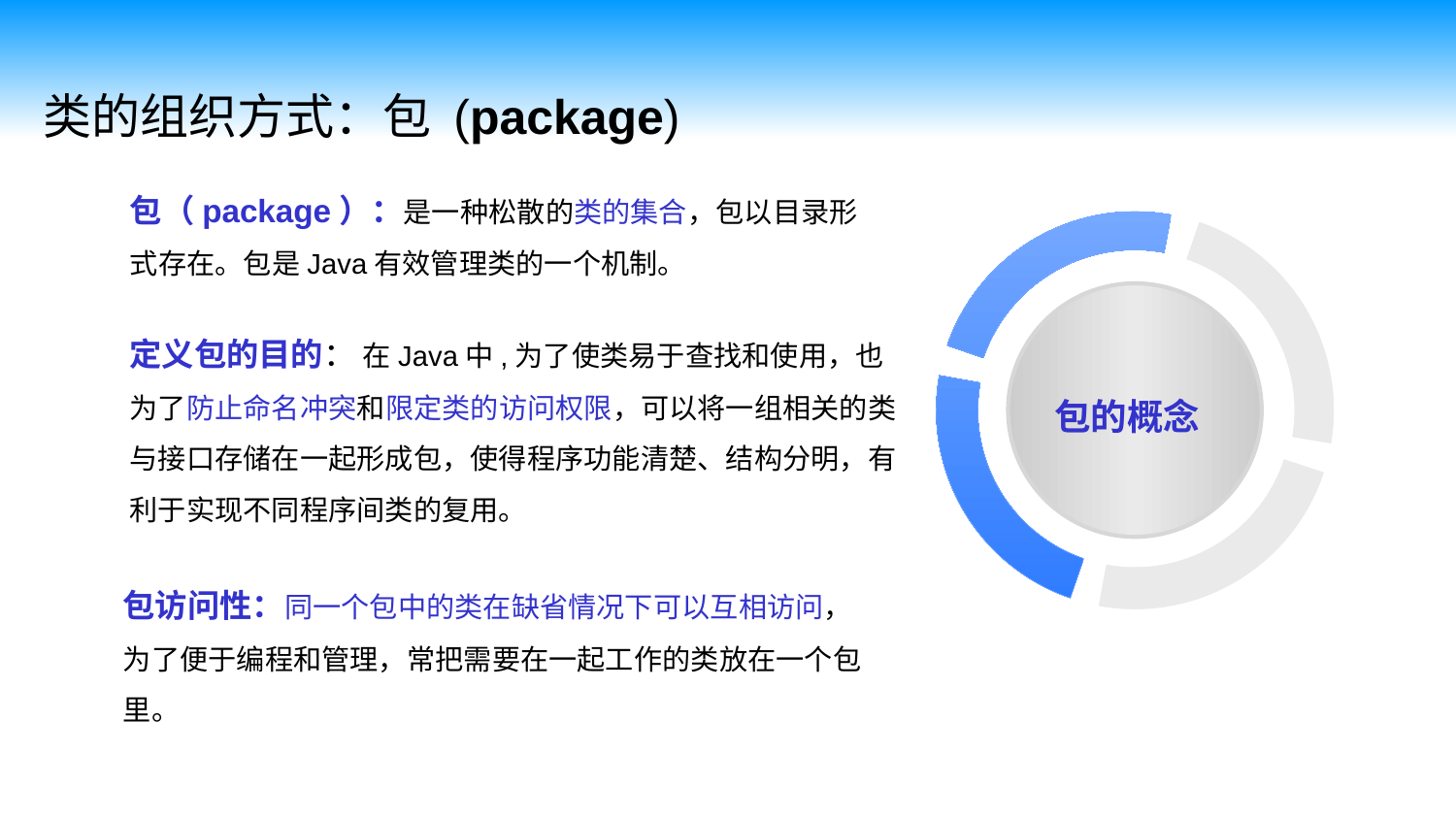

类的组织方式：包 (package)
包（package）：是一种松散的类的集合，包以目录形式存在。包是Java有效管理类的一个机制。

定义包的目的： 在Java中,为了使类易于查找和使用，也为了防止命名冲突和限定类的访问权限，可以将一组相关的类与接口存储在一起形成包，使得程序功能清楚、结构分明，有利于实现不同程序间类的复用。
包的概念
包访问性：同一个包中的类在缺省情况下可以互相访问，为了便于编程和管理，常把需要在一起工作的类放在一个包里。